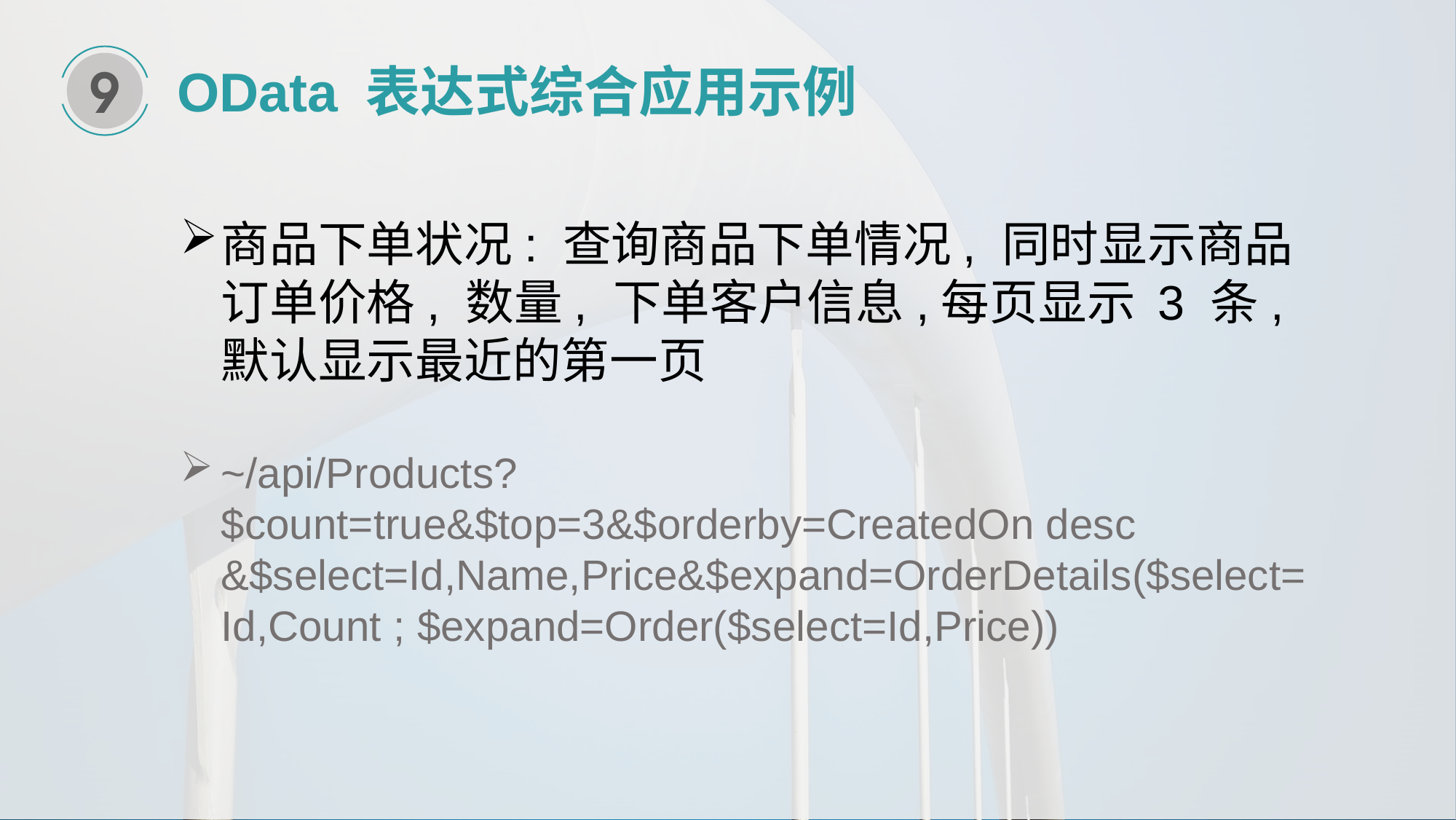

9
OData 表达式综合应用示例
商品下单状况: 查询商品下单情况, 同时显示商品订单价格, 数量, 下单客户信息,每页显示 3 条, 默认显示最近的第一页

~/api/Products?$count=true&$top=3&$orderby=CreatedOn desc &$select=Id,Name,Price&$expand=OrderDetails($select= Id,Count ; $expand=Order($select=Id,Price))